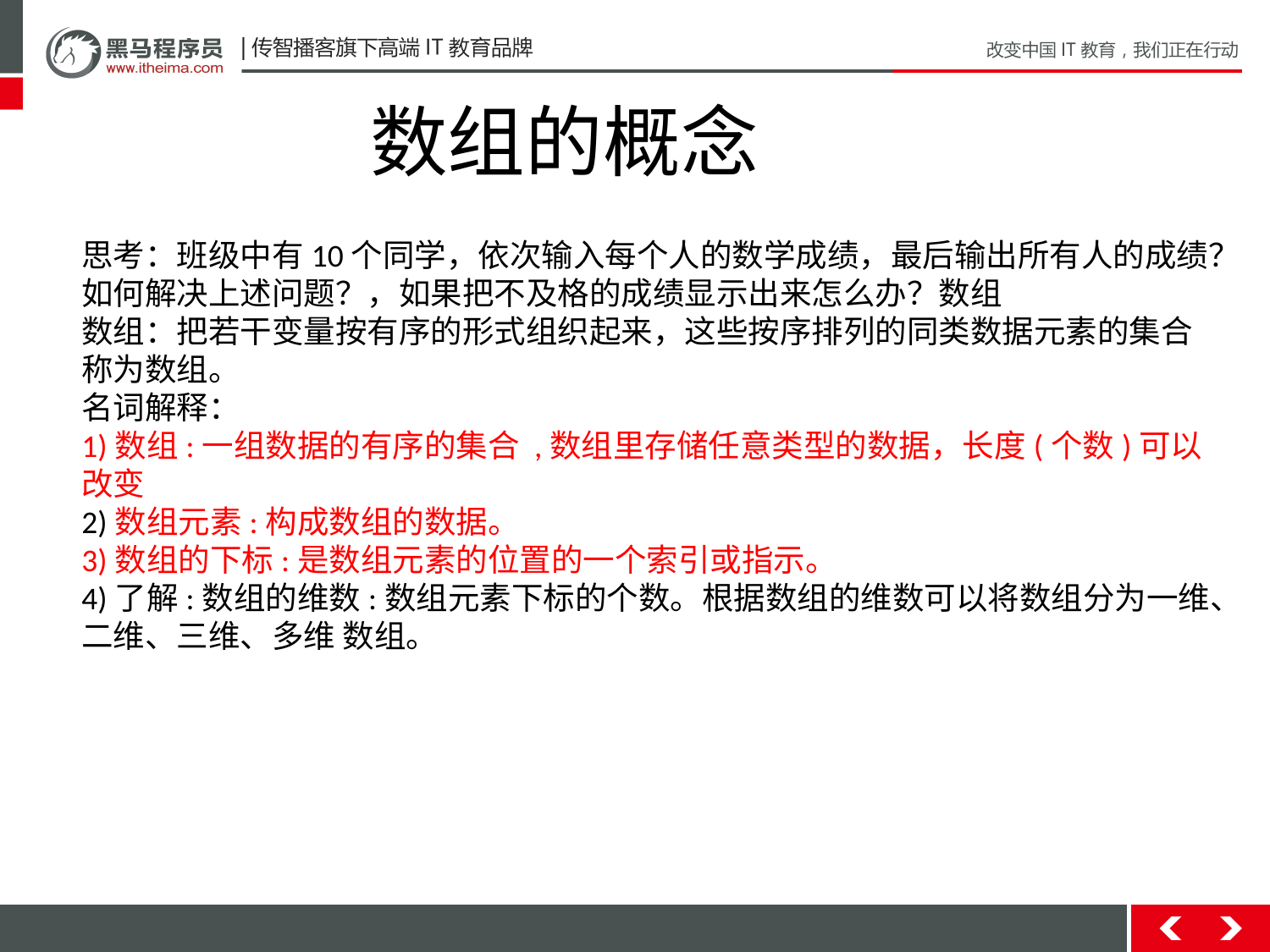

数组的概念
思考：班级中有10个同学，依次输入每个人的数学成绩，最后输出所有人的成绩？
如何解决上述问题？，如果把不及格的成绩显示出来怎么办？数组
数组：把若干变量按有序的形式组织起来，这些按序排列的同类数据元素的集合称为数组。
名词解释：
1)数组:一组数据的有序的集合 ,数组里存储任意类型的数据，长度(个数)可以改变
2)数组元素:构成数组的数据。
3)数组的下标:是数组元素的位置的一个索引或指示。
4)了解:数组的维数:数组元素下标的个数。根据数组的维数可以将数组分为一维、二维、三维、多维 数组。